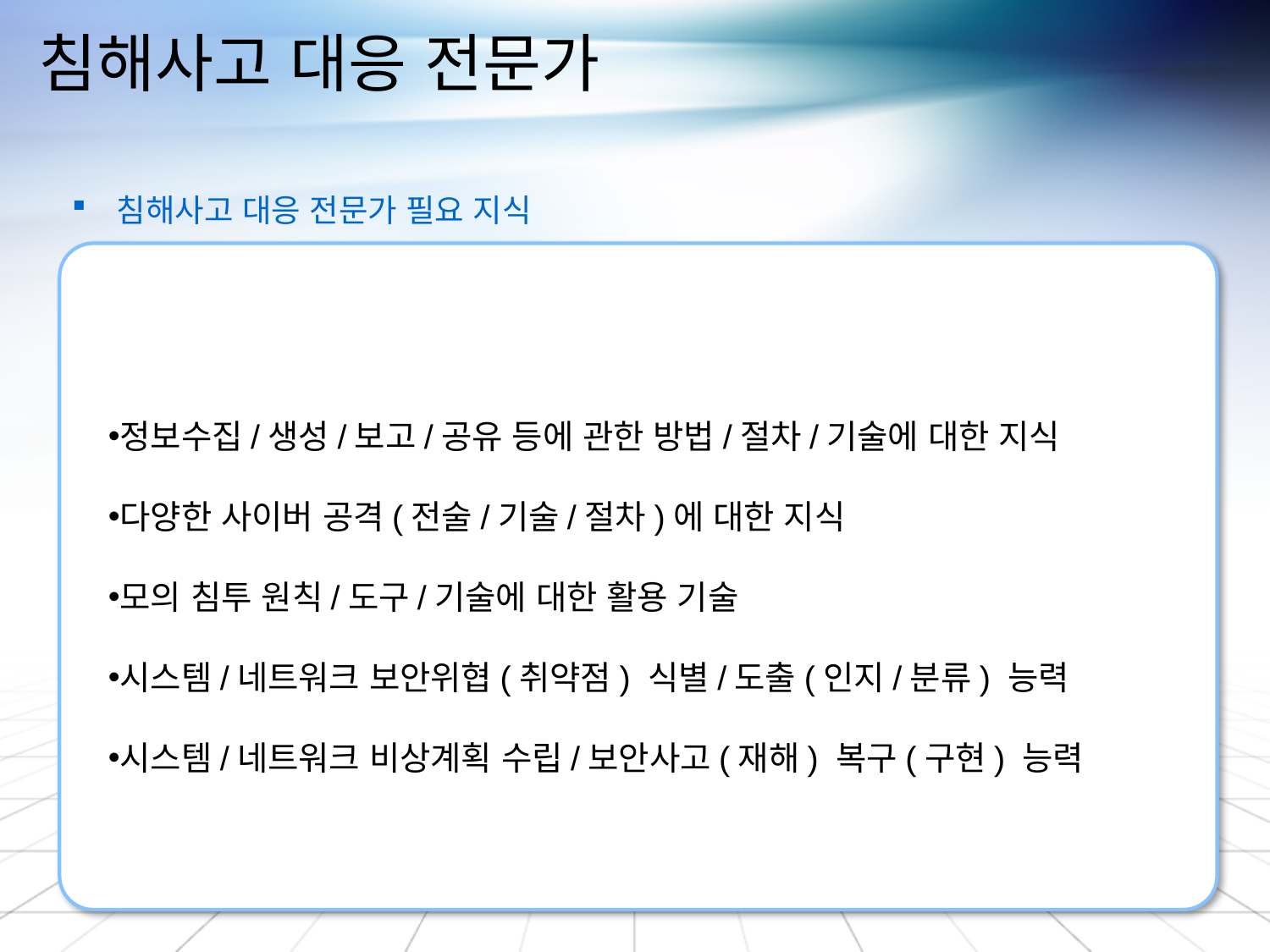

# 침해사고 대응 전문가
 침해사고 대응 전문가 필요 지식

정보수집/생성/보고/공유 등에 관한 방법/절차/기술에 대한 지식
다양한 사이버 공격(전술/기술/절차)에 대한 지식
모의 침투 원칙/도구/기술에 대한 활용 기술
시스템/네트워크 보안위협(취약점) 식별/도출(인지/분류) 능력
시스템/네트워크 비상계획 수립/보안사고(재해) 복구(구현) 능력